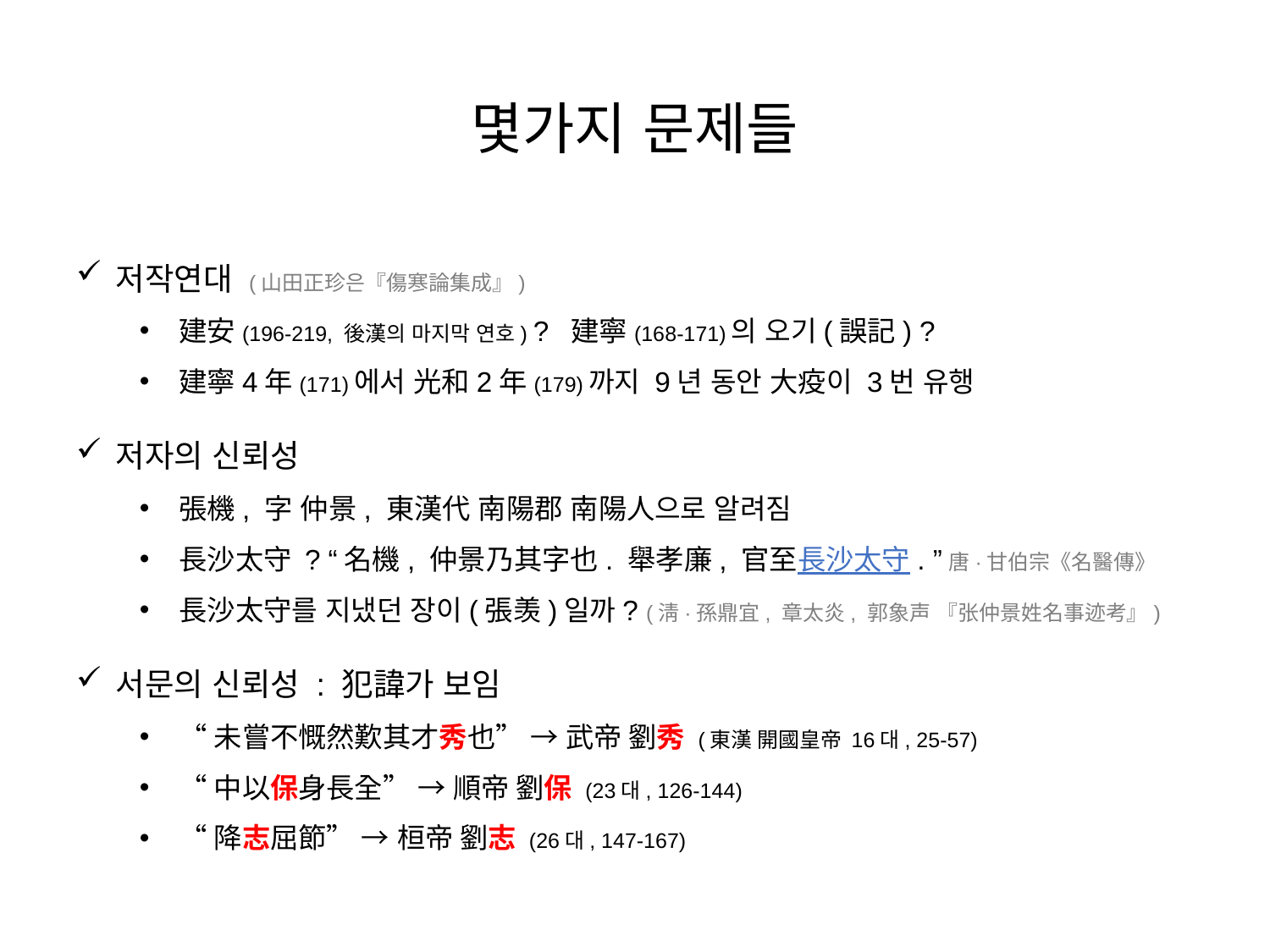

몇가지 문제들
저작연대 (山田正珍은『傷寒論集成』)
建安(196-219, 後漢의 마지막 연호) ?  建寧(168-171)의 오기(誤記) ?
建寧4年(171)에서 光和2年(179)까지 9년 동안 大疫이 3번 유행

저자의 신뢰성
張機, 字 仲景, 東漢代 南陽郡 南陽人으로 알려짐
長沙太守 ? “名機, 仲景乃其字也. 舉孝廉, 官至長沙太守. ”唐·甘伯宗《名醫傳》
長沙太守를 지냈던 장이(張羡)일까? (淸·孫鼎宜, 章太炎, 郭象声 『张仲景姓名事迹考』)

서문의 신뢰성 : 犯諱가 보임
“未嘗不慨然歎其才秀也” → 武帝 劉秀 (東漢 開國皇帝 16대, 25-57)
“中以保身長全” → 順帝 劉保 (23대, 126-144)
“降志屈節” → 桓帝 劉志 (26대, 147-167)